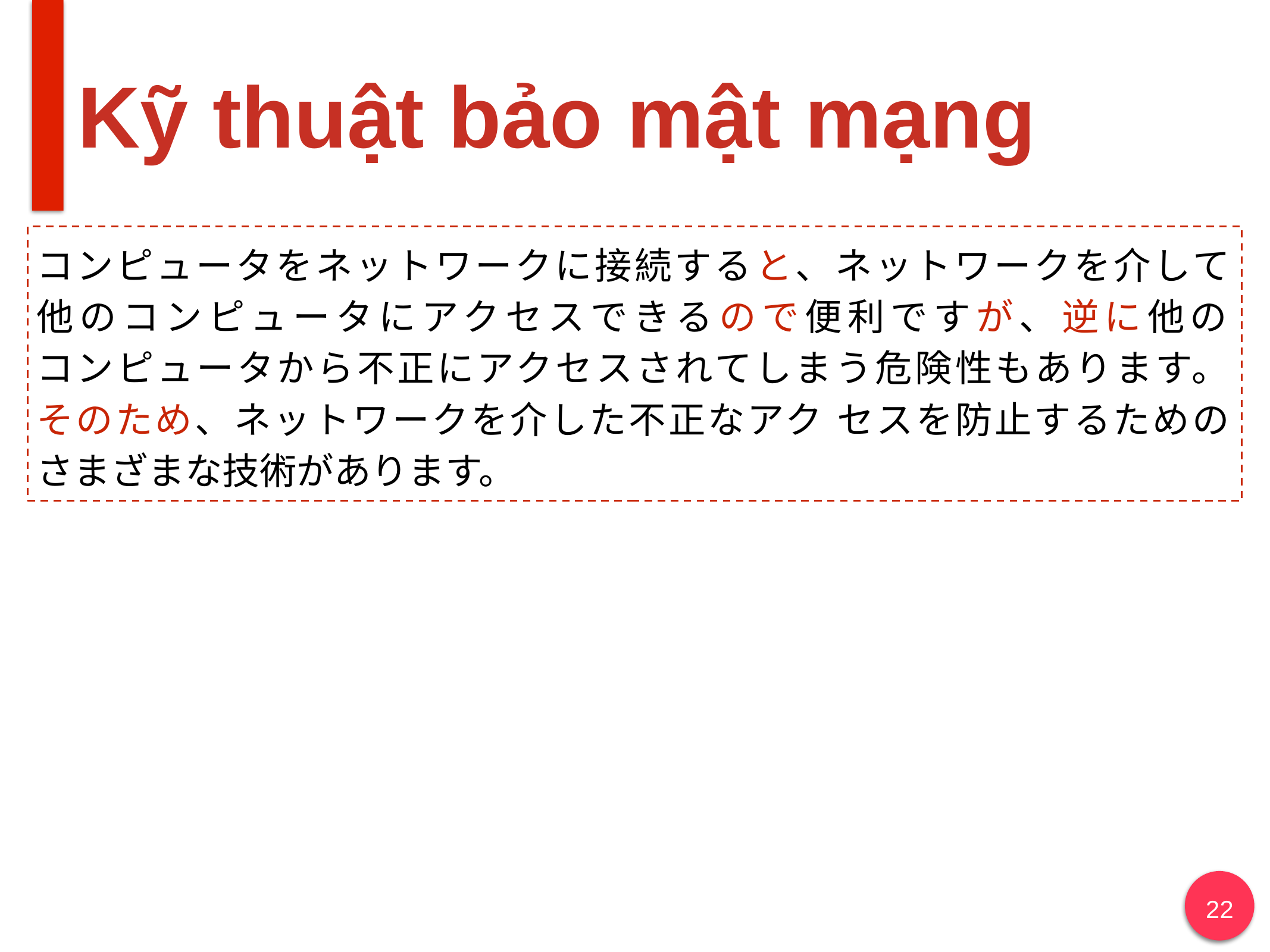

# Kỹ thuật bảo mật mạng
コンピュータをネットワークに接続すると、ネットワークを介して
他のコンピュータにアクセスできるので便利ですが、逆に他の
コンピュータから不正にアクセスされてしまう危険性もあります。
そのため、ネットワークを介した不正なアク セスを防止するための
さまざまな技術があります。

22